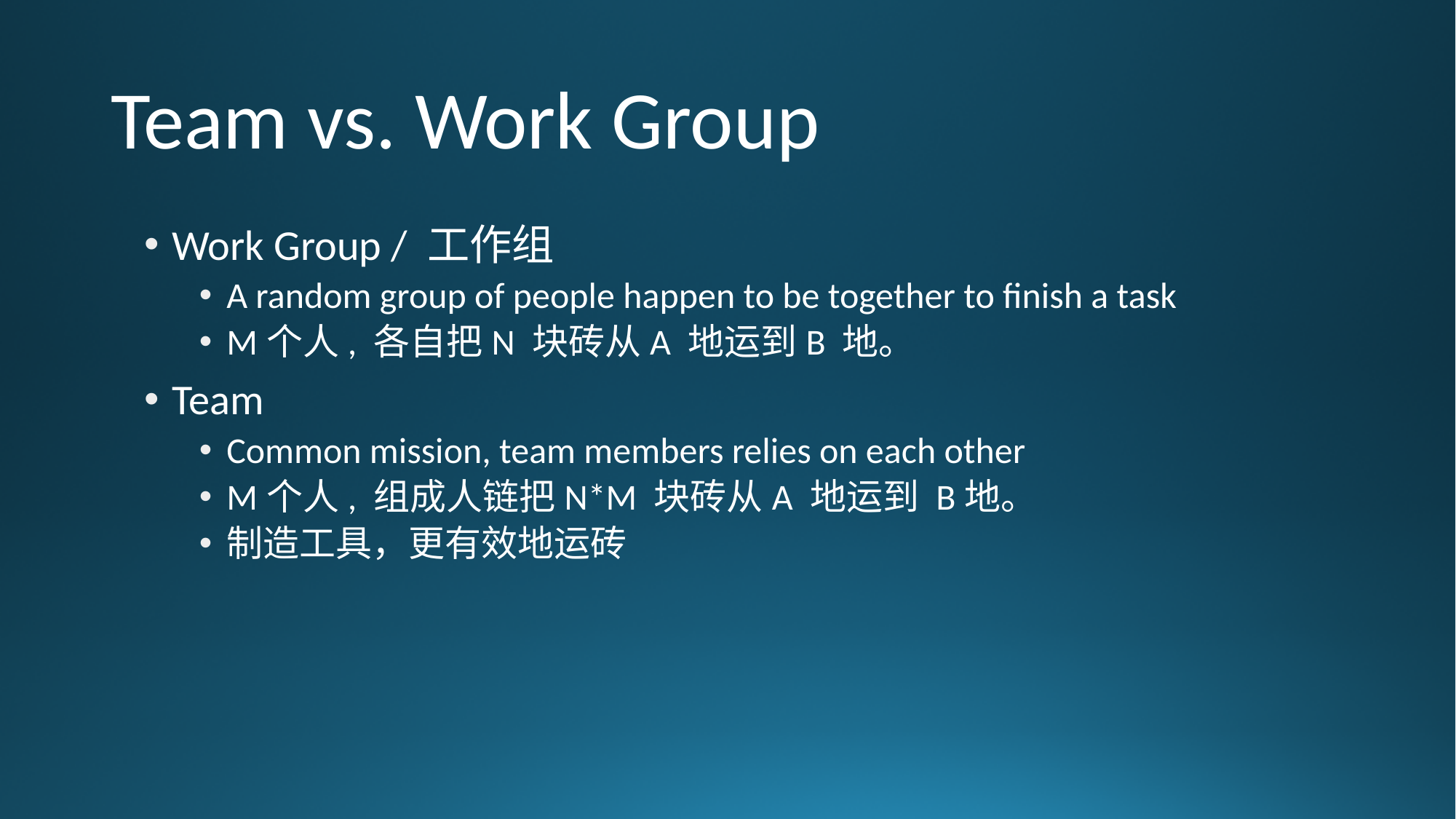

# Team vs. Work Group
Work Group / 工作组
A random group of people happen to be together to finish a task
M个人, 各自把N 块砖从A 地运到B 地。
Team
Common mission, team members relies on each other
M个人, 组成人链把N*M 块砖从A 地运到 B地。
制造工具，更有效地运砖